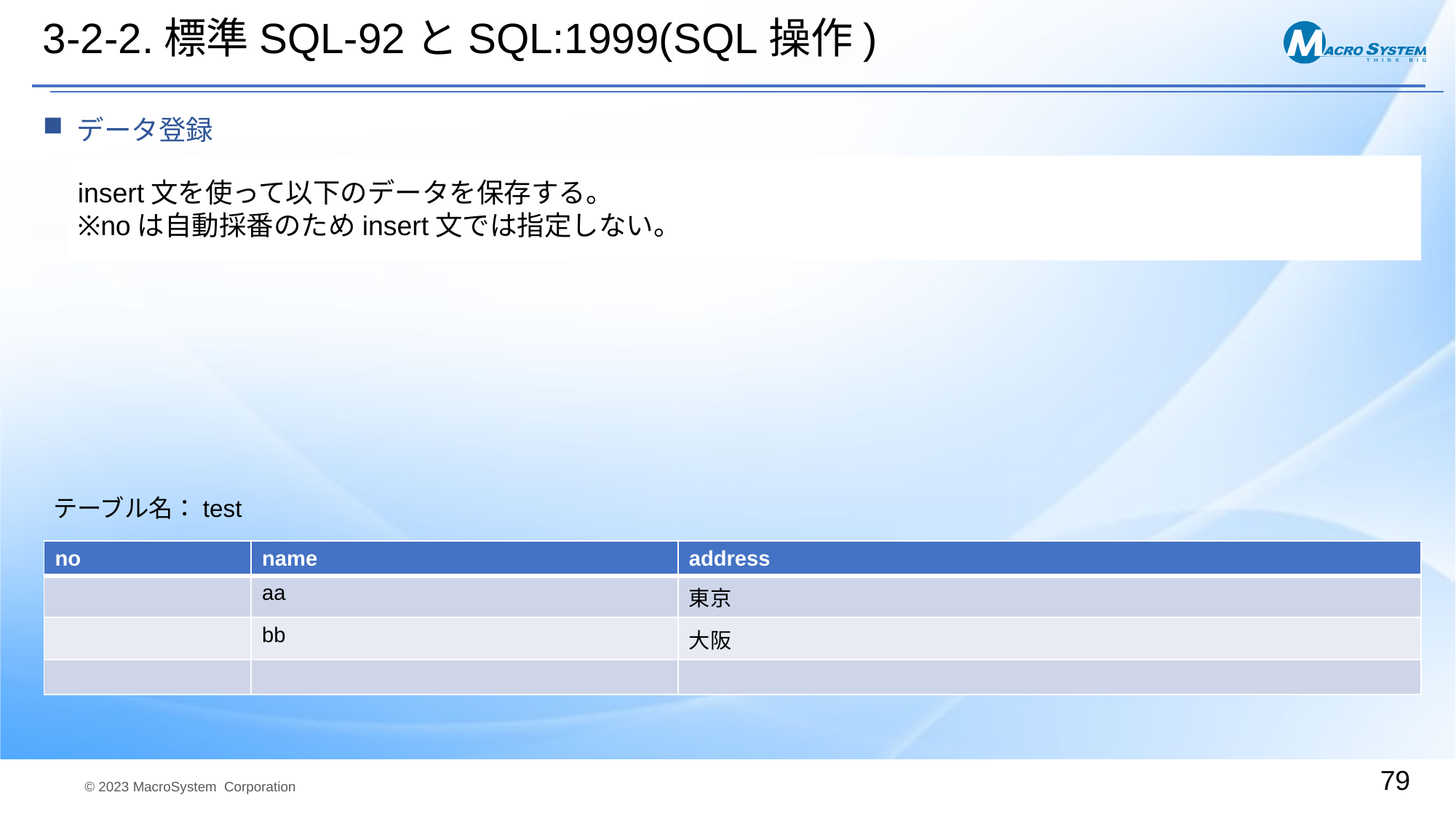

# 3-2-2.標準SQL-92とSQL:1999(SQL操作)
データ登録
insert文を使って以下のデータを保存する。
※noは自動採番のためinsert文では指定しない。
テーブル名：test
| no | name | address |
| --- | --- | --- |
|  | aa | 東京 |
|  | bb | 大阪 |
|  |  |  |